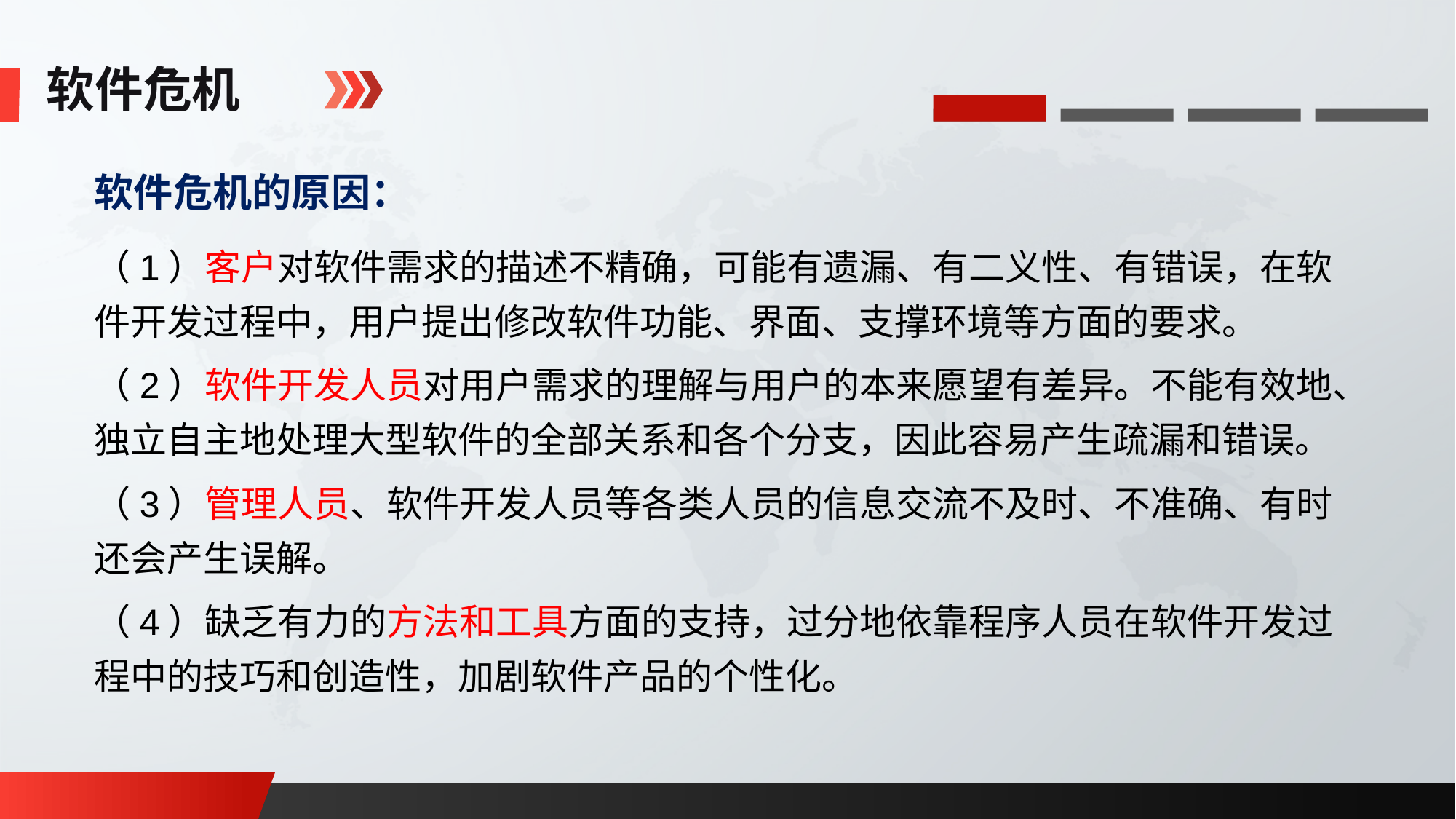

软件危机

软件危机的原因：
（1）客户对软件需求的描述不精确，可能有遗漏、有二义性、有错误，在软件开发过程中，用户提出修改软件功能、界面、支撑环境等方面的要求。
（2）软件开发人员对用户需求的理解与用户的本来愿望有差异。不能有效地、独立自主地处理大型软件的全部关系和各个分支，因此容易产生疏漏和错误。
（3）管理人员、软件开发人员等各类人员的信息交流不及时、不准确、有时还会产生误解。
（4）缺乏有力的方法和工具方面的支持，过分地依靠程序人员在软件开发过程中的技巧和创造性，加剧软件产品的个性化。